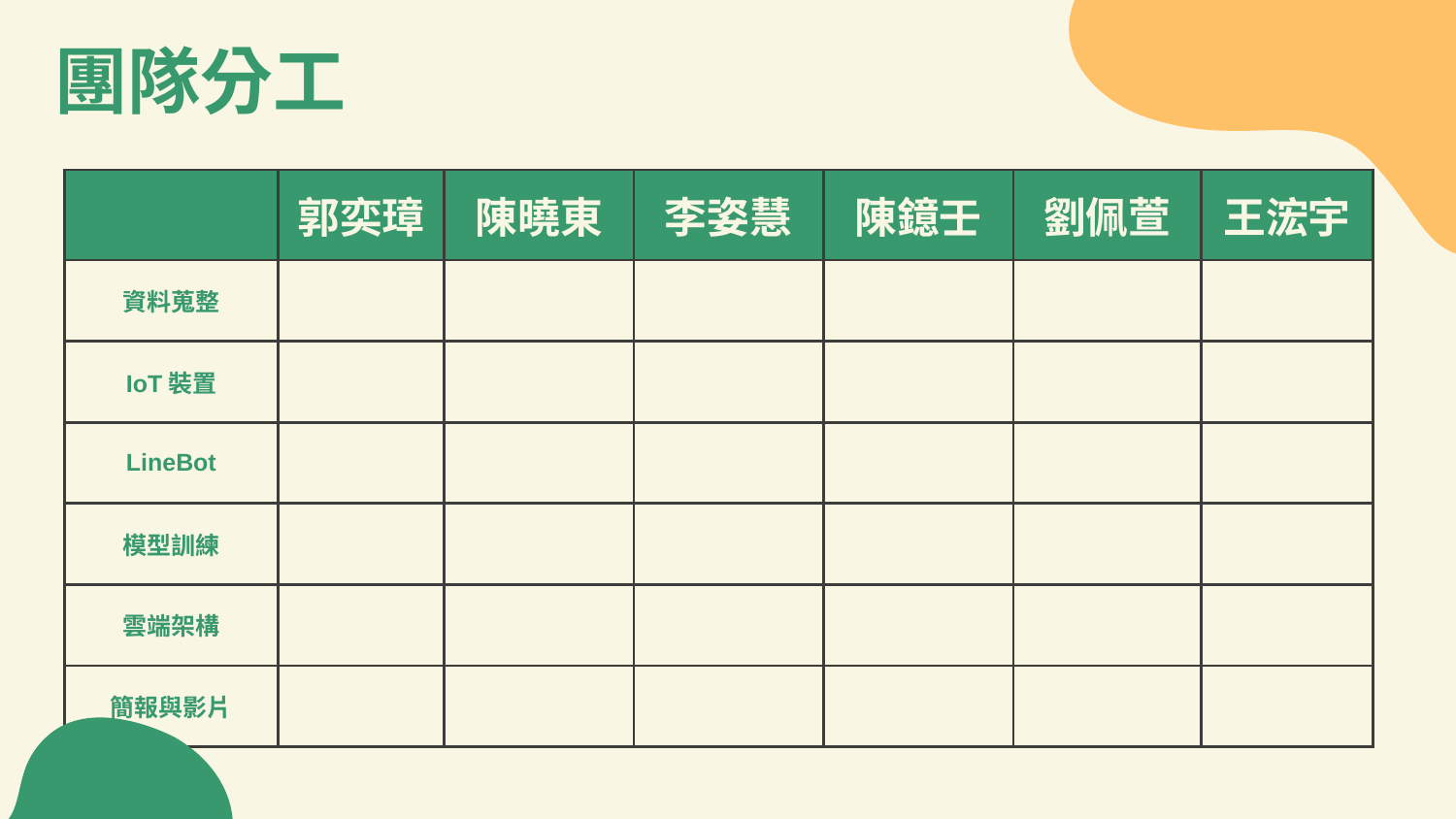

團隊分工
|  | 郭奕璋 | 陳曉東 | 李姿慧 | 陳鐿壬 | 劉佩萱 | 王浤宇 |
| --- | --- | --- | --- | --- | --- | --- |
| 資料蒐整 |  |  |  |  |  |  |
| IoT裝置 |  |  |  |  |  |  |
| LineBot |  |  |  |  |  |  |
| 模型訓練 |  |  |  |  |  |  |
| 雲端架構 |  |  |  |  |  |  |
| 簡報與影片 |  |  |  |  |  |  |